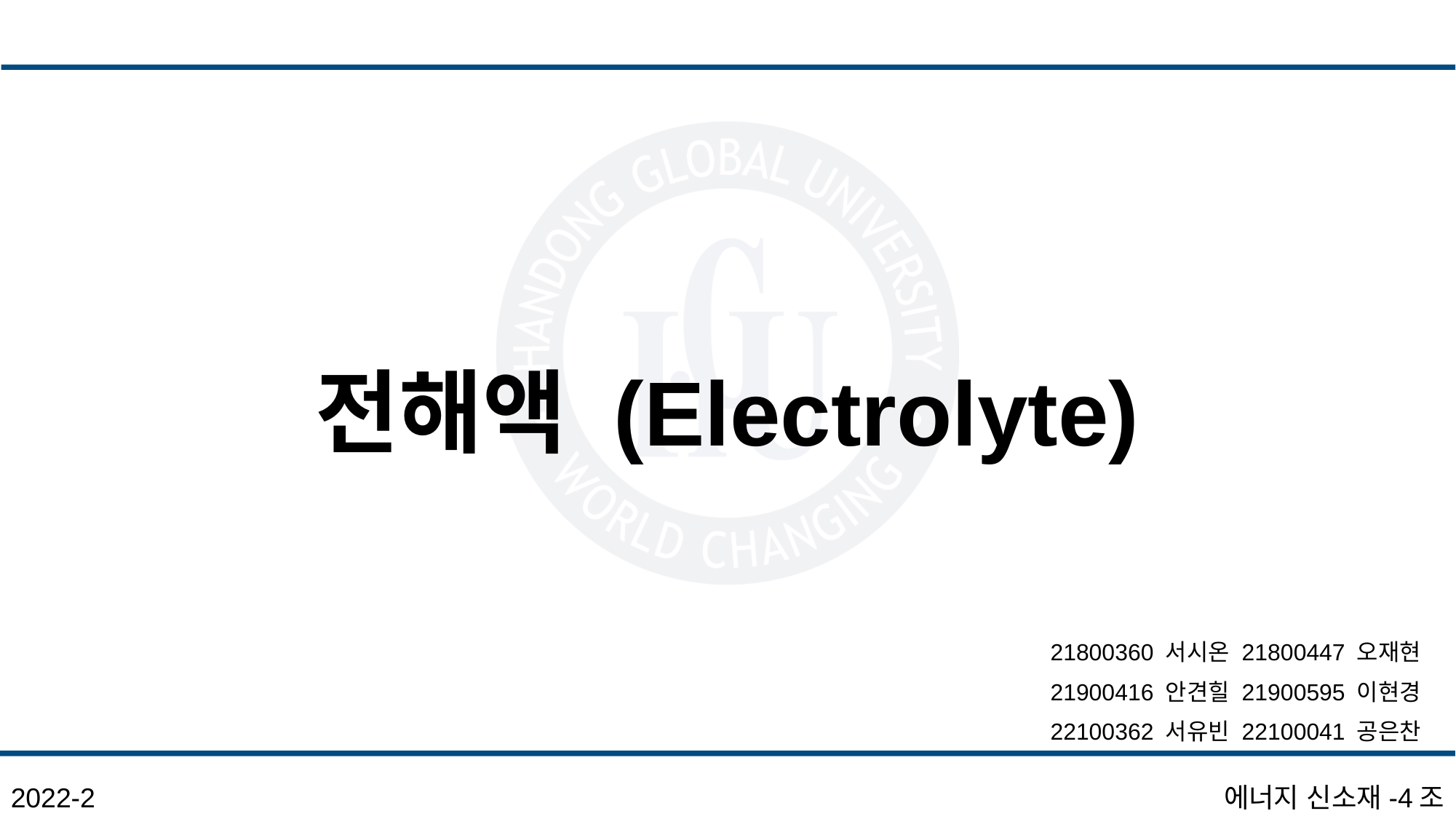

# 전해액 (Electrolyte)
21800360 서시온 21800447 오재현
21900416 안견힐 21900595 이현경
22100362 서유빈 22100041 공은찬

2022-2
에너지 신소재-4조